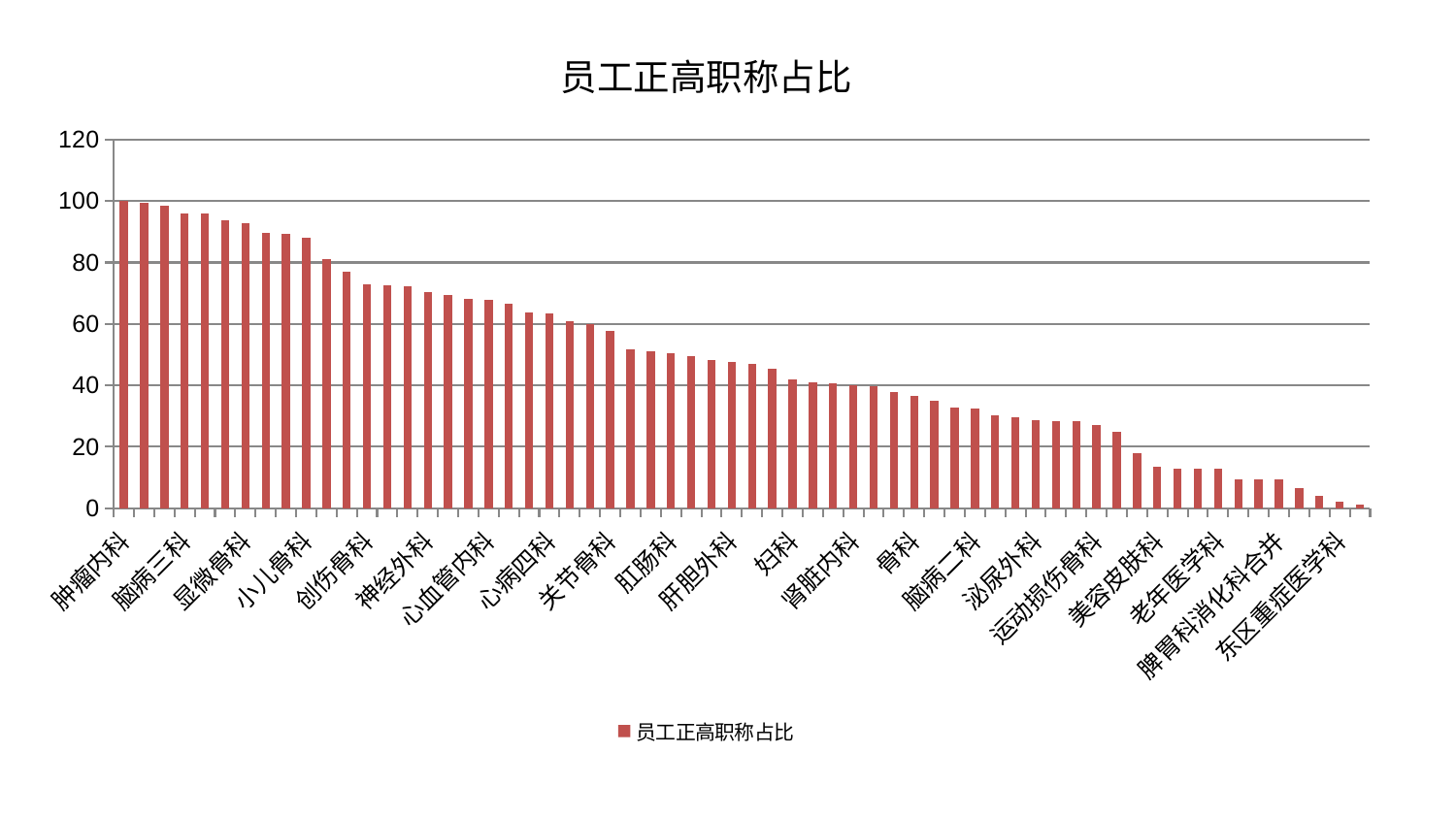

### Chart: 员工正高职称占比

| Category | 员工正高职称占比 |
|---|---|
| 肿瘤内科 | 100.0 |
| 心病二科 | 99.46213258285681 |
| 脊柱骨科 | 98.56214123635478 |
| 脑病三科 | 95.97613899559624 |
| 西区重症医学科 | 95.92147551416146 |
| 男科 | 93.67806783336194 |
| 显微骨科 | 92.83087635994512 |
| 风湿病科 | 89.63855591157983 |
| 康复科 | 89.4234966967824 |
| 小儿骨科 | 88.17803799232506 |
| 推拿科 | 81.19099768097965 |
| 普通外科 | 76.96635504543625 |
| 创伤骨科 | 72.75912902155817 |
| 妇科妇二科合并 | 72.7134626781754 |
| 呼吸内科 | 72.22268899797335 |
| 神经外科 | 70.51238778499581 |
| 乳腺甲状腺外科 | 69.29442635060256 |
| 中医经典科 | 68.20656501762608 |
| 心血管内科 | 67.72421073948536 |
| 小儿推拿科 | 66.74281331958719 |
| 微创骨科 | 63.64631763985806 |
| 心病四科 | 63.31656579534524 |
| 消化内科 | 61.03564672766823 |
| 针灸科 | 60.00820082077634 |
| 关节骨科 | 57.634344763622835 |
| 神经内科 | 51.67598197647721 |
| 胸外科 | 51.00684085218593 |
| 肛肠科 | 50.39273415462819 |
| 血液科 | 49.61736002586488 |
| 内分泌科 | 48.362065104426755 |
| 肝胆外科 | 47.55730603402435 |
| 医院 | 47.08399904644713 |
| 皮肤科 | 45.57616585906301 |
| 妇科 | 42.00054749575575 |
| 综合内科 | 41.10168544711371 |
| 东区肾病科 | 40.81211492243001 |
| 肾脏内科 | 39.99319047004757 |
| 治未病中心 | 39.63846259954469 |
| 肝病科 | 37.88220402498354 |
| 骨科 | 36.526088029763955 |
| 眼科 | 35.08668111580304 |
| 心病一科 | 32.87098709164004 |
| 脑病二科 | 32.357705245509116 |
| 产科 | 30.346890728248997 |
| 中医外治中心 | 29.62821570135201 |
| 泌尿外科 | 28.55572016450417 |
| 身心医学科 | 28.50005795599178 |
| 周围血管科 | 28.35359173294188 |
| 运动损伤骨科 | 27.033697864670636 |
| 口腔科 | 24.759841241087432 |
| 妇二科 | 18.089158006270065 |
| 美容皮肤科 | 13.404244740952596 |
| 儿科 | 12.918807991711223 |
| 脑病一科 | 12.83053750963767 |
| 老年医学科 | 12.738601117202057 |
| 重症医学科 | 9.511751400720943 |
| 心病三科 | 9.384897914141634 |
| 脾胃科消化科合并 | 9.384033667710467 |
| 脾胃病科 | 6.4320539307399045 |
| 肾病科 | 4.141934956358088 |
| 东区重症医学科 | 1.9982781938647105 |
| 耳鼻喉科 | 1.1198201999685042 |
253